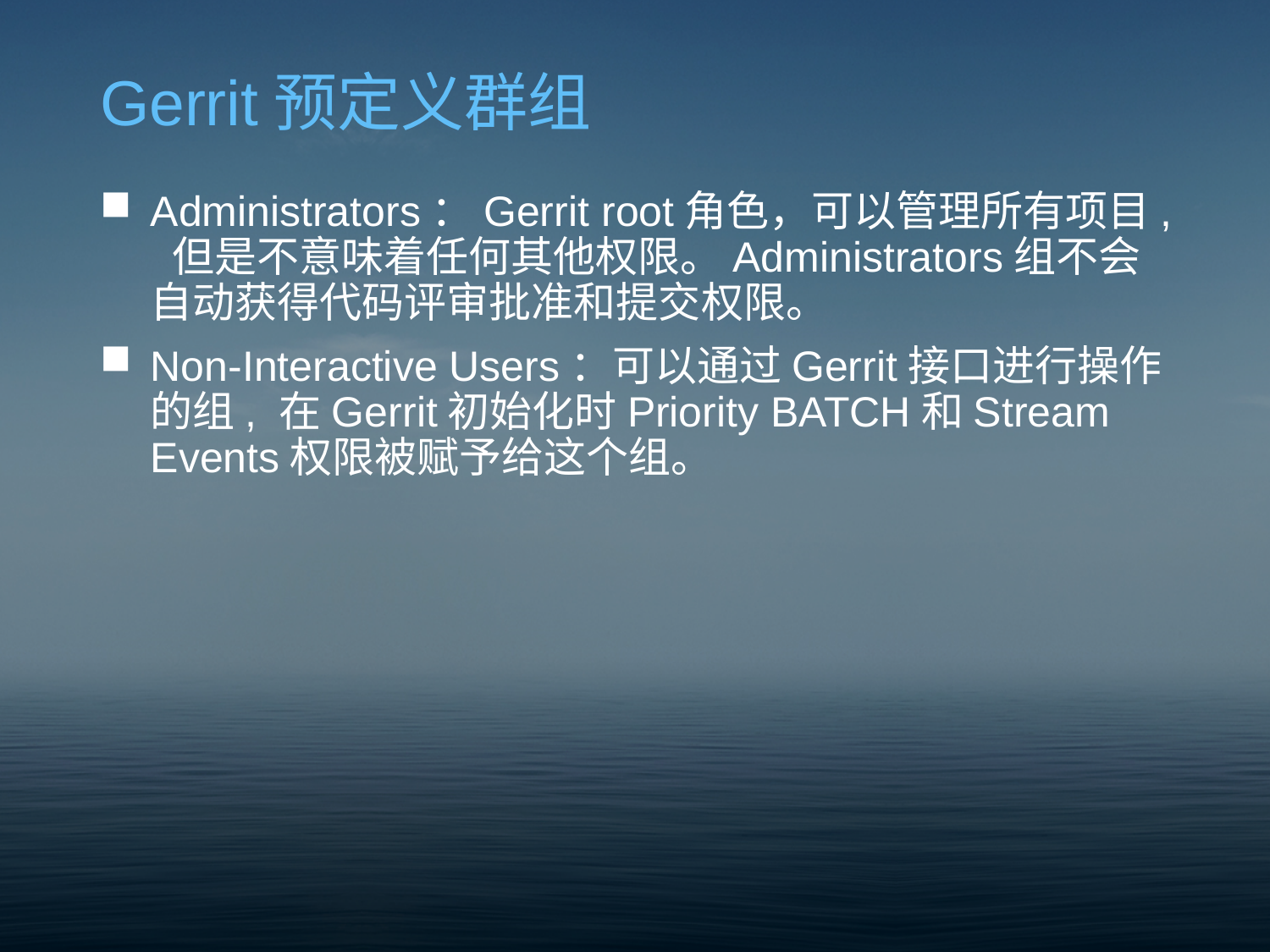

# Gerrit预定义群组
Administrators：Gerrit root角色，可以管理所有项目, 但是不意味着任何其他权限。Administrators组不会自动获得代码评审批准和提交权限。
Non-Interactive Users：可以通过Gerrit接口进行操作的组, 在Gerrit初始化时Priority BATCH和Stream Events权限被赋予给这个组。